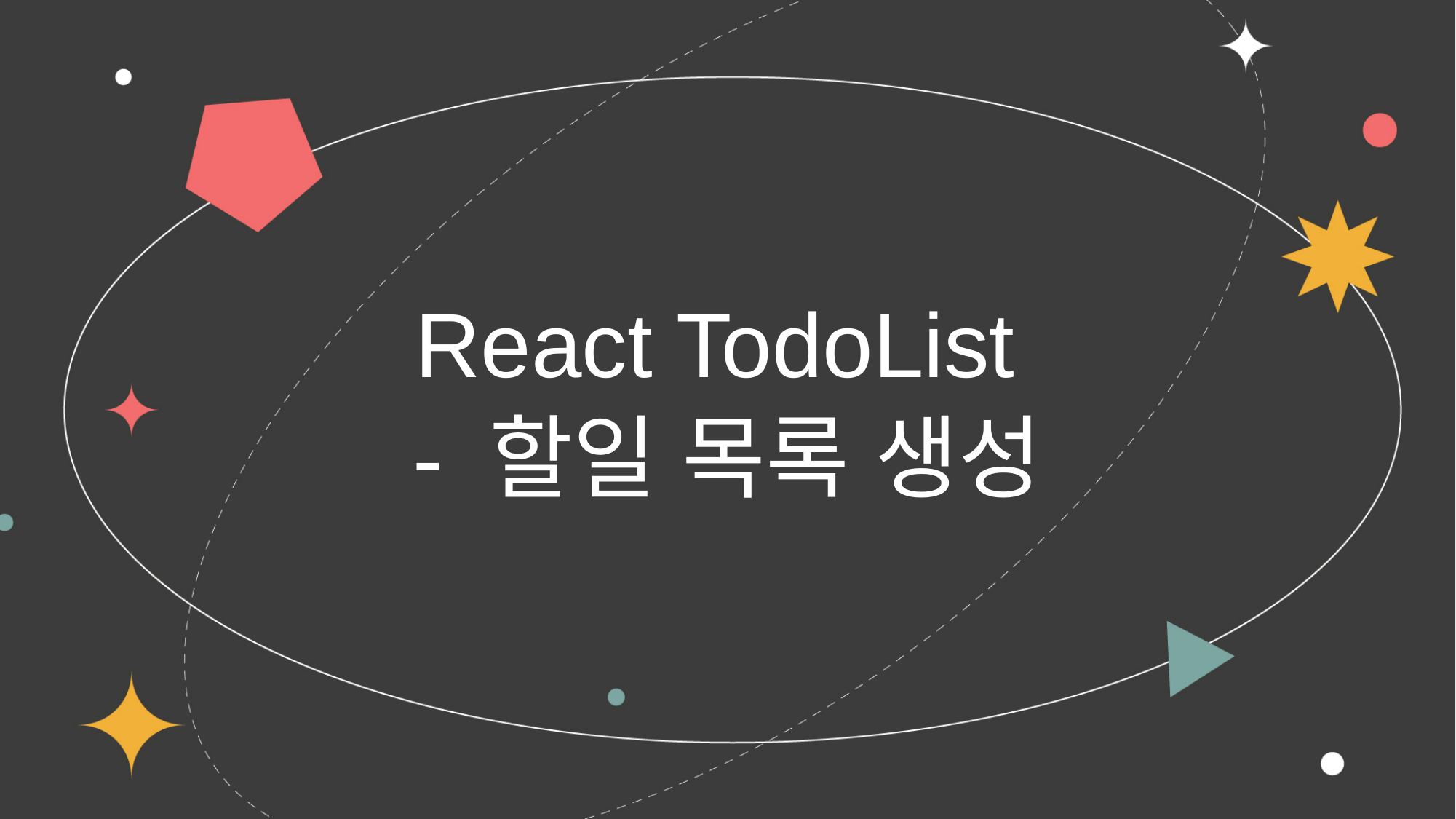

# React TodoList - 할일 목록 생성